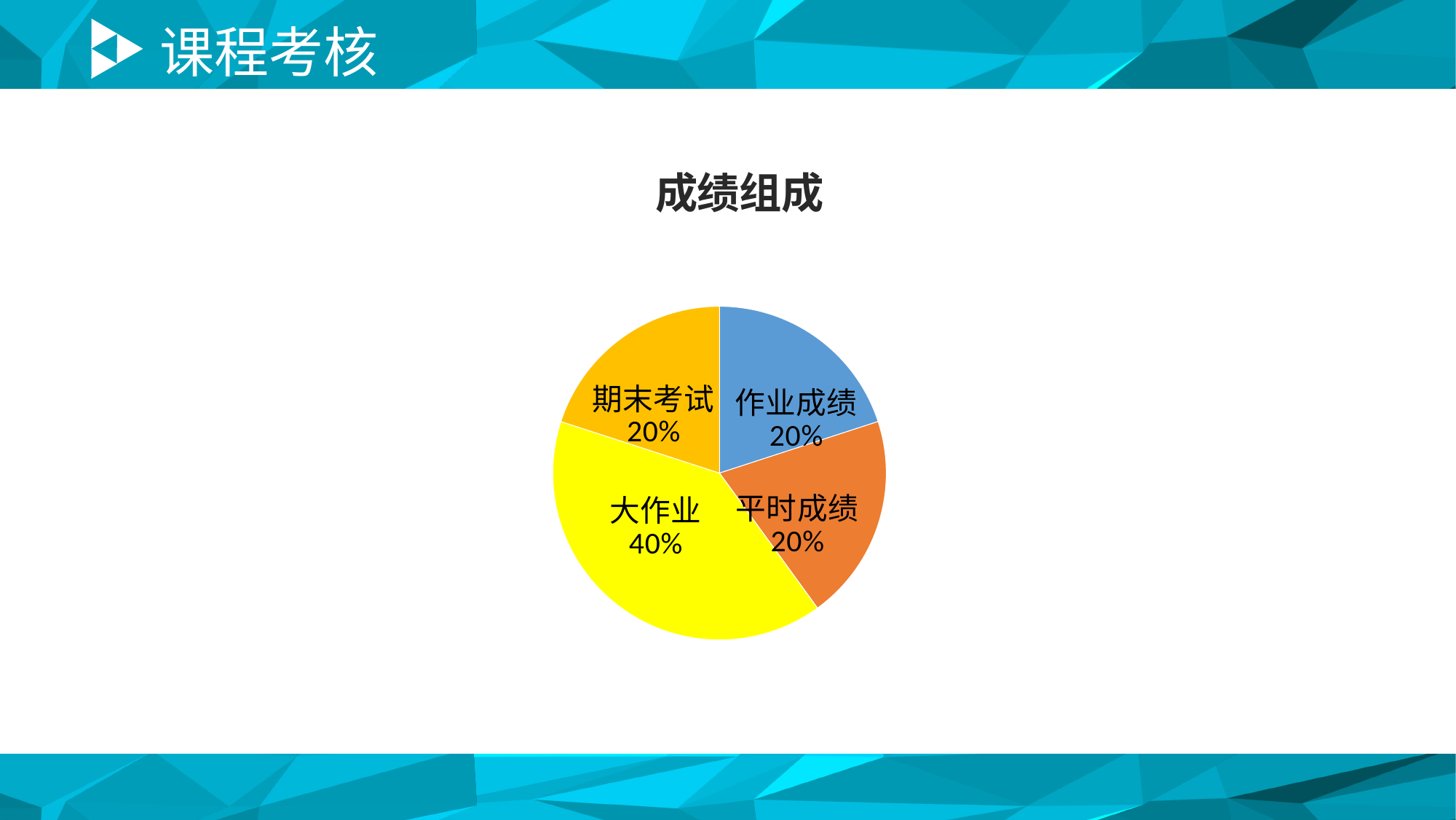

# 课程考核

### Chart: 成绩组成

| Category | 成绩 |
|---|---|
| 平时成绩 | 0.2 |
| 作业成绩 | 0.2 |
| 大作业 | 0.4 |
| 期末考试 | 0.2 |